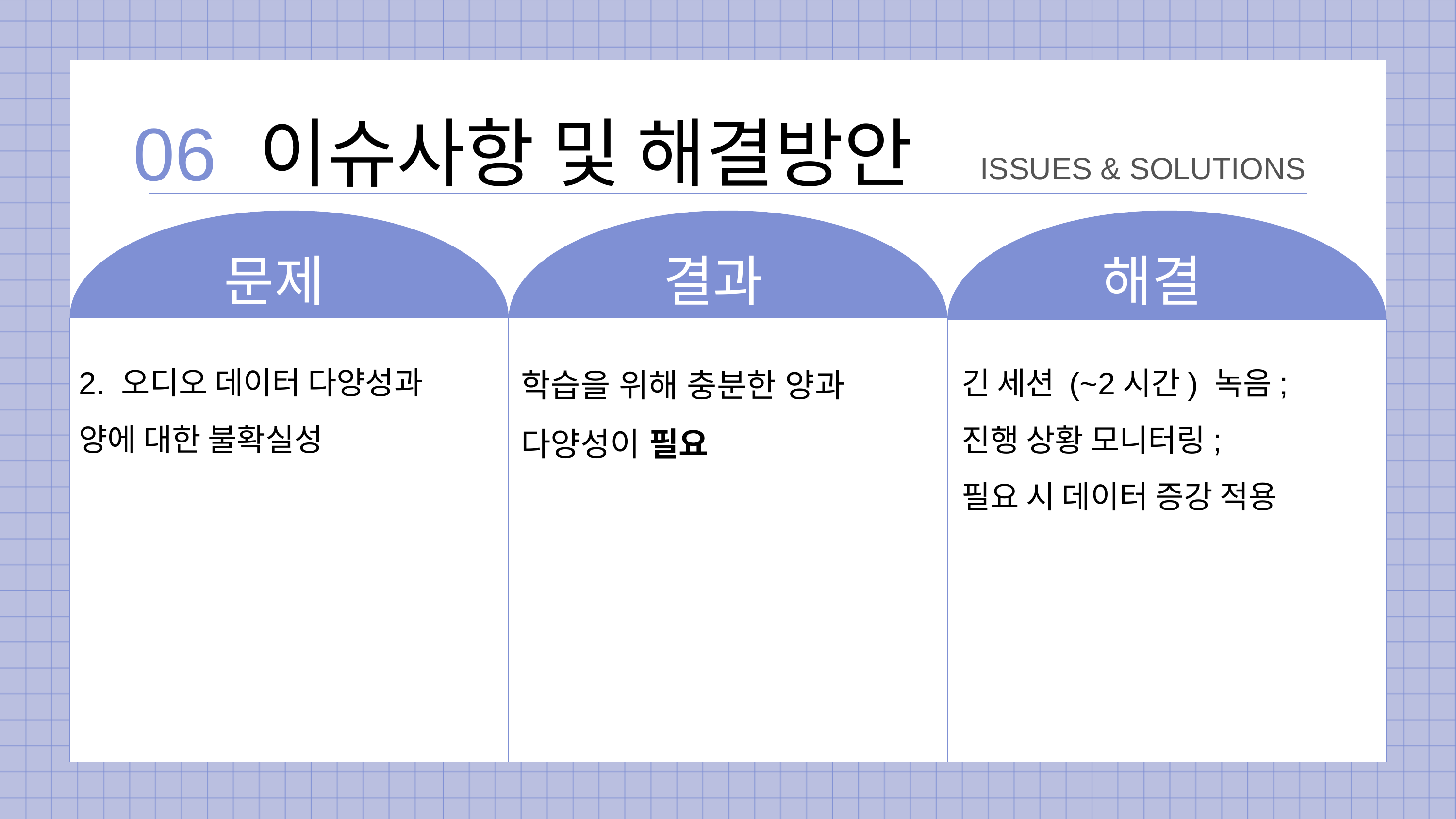

이슈사항 및 해결방안
06
ISSUES & SOLUTIONS

문제
결과
해결
TECH STACK

2. 오디오 데이터 다양성과  양에 대한 불확실성
긴 세션 (~2시간) 녹음;
진행 상황 모니터링;
필요 시 데이터 증강 적용
학습을 위해 충분한 양과
다양성이 필요